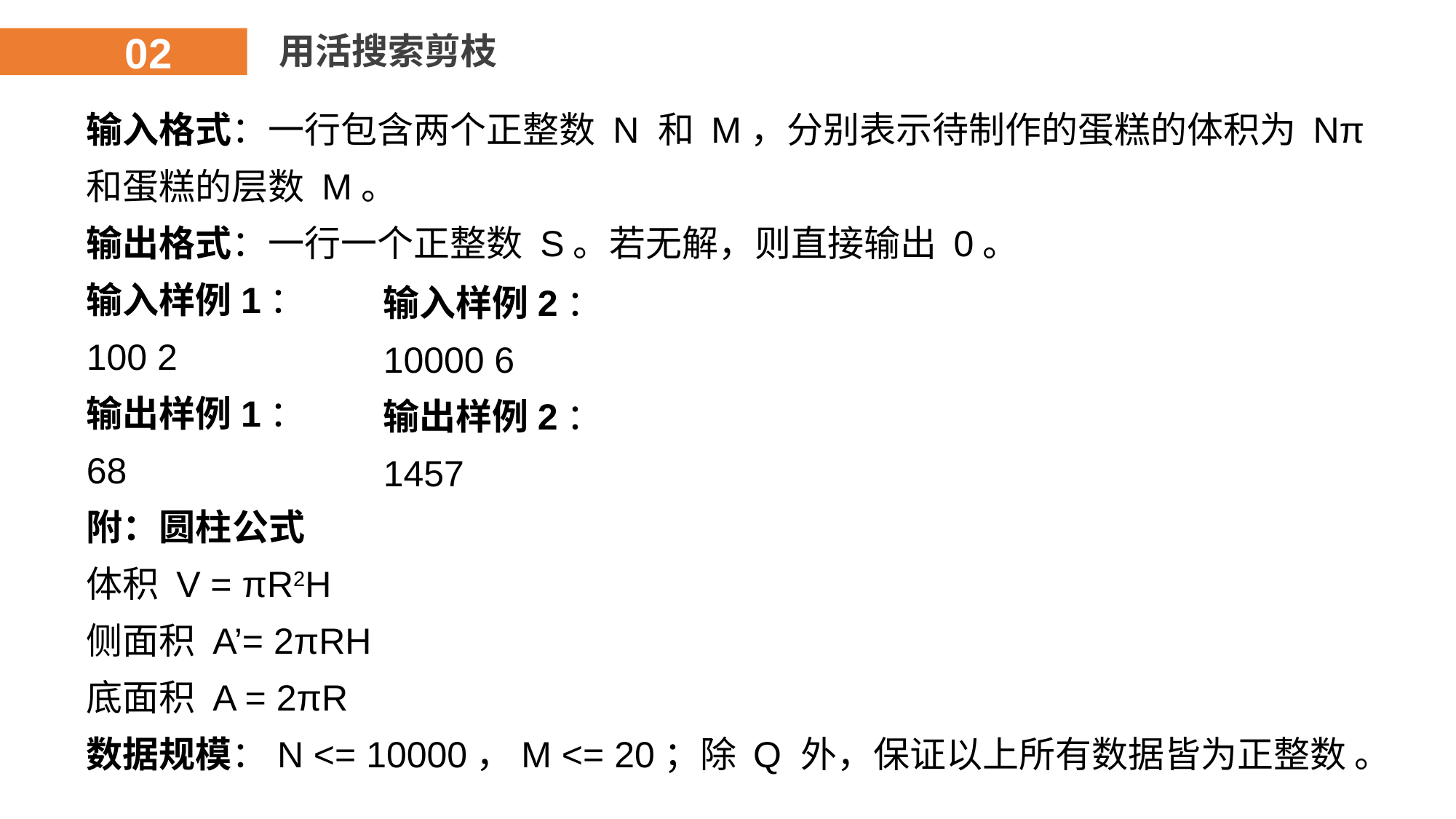

02
用活搜索剪枝

输入格式：一行包含两个正整数 N 和 M，分别表示待制作的蛋糕的体积为 Nπ 和蛋糕的层数 M。
输出格式：一行一个正整数 S。若无解，则直接输出 0。
输入样例1：
100 2
输出样例1：
68
附：圆柱公式
体积 V = πR2H
侧面积 A’= 2πRH
底面积 A = 2πR
数据规模：N <= 10000，M <= 20；除 Q 外，保证以上所有数据皆为正整数 。
输入样例2：
10000 6
输出样例2：
1457